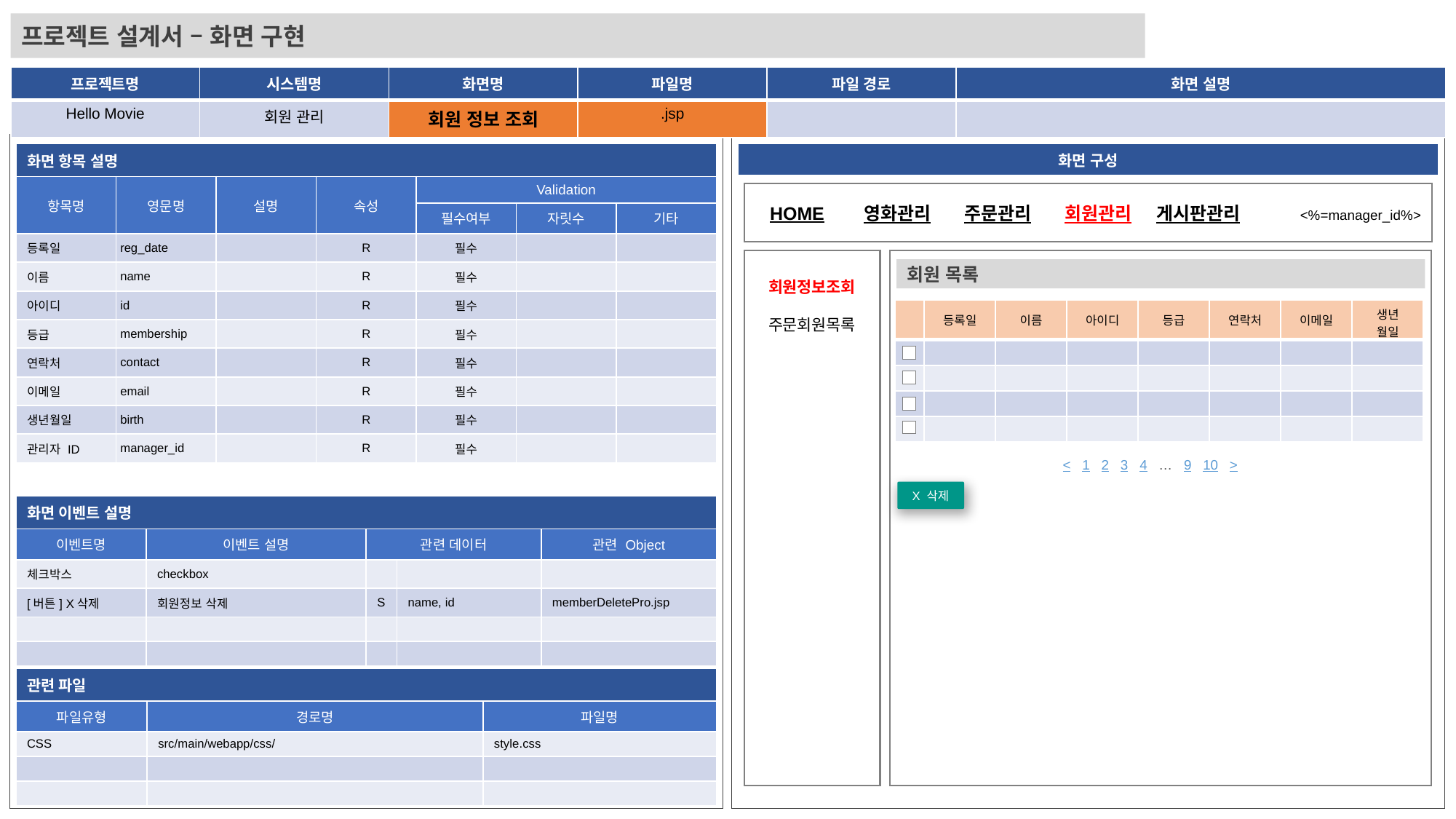

프로젝트 설계서 – 화면 구현
| 프로젝트명 | 시스템명 | 화면명 | 파일명 | 파일 경로 | 화면 설명 |
| --- | --- | --- | --- | --- | --- |
| Hello Movie | 회원 관리 | 회원 정보 조회 | .jsp |  |  |

| 화면 항목 설명 |  |  |  |  |  |  |
| --- | --- | --- | --- | --- | --- | --- |
| 항목명 | 영문명 | 설명 | 속성 | Validation |  |  |
|  |  |  |  | 필수여부 | 자릿수 | 기타 |
| 등록일 | reg\_date |  | R | 필수 |  |  |
| 이름 | name |  | R | 필수 |  |  |
| 아이디 | id |  | R | 필수 |  |  |
| 등급 | membership |  | R | 필수 |  |  |
| 연락처 | contact |  | R | 필수 |  |  |
| 이메일 | email |  | R | 필수 |  |  |
| 생년월일 | birth |  | R | 필수 |  |  |
| 관리자 ID | manager\_id |  | R | 필수 |  |  |
| 화면 구성 |
| --- |

HOME
영화관리
주문관리
회원관리
게시판관리
<%=manager_id%>

회원 목록
회원정보조회

주문회원목록
|  | 등록일 | 이름 | 아이디 | 등급 | 연락처 | 이메일 | 생년 월일 |
| --- | --- | --- | --- | --- | --- | --- | --- |
|  |  |  |  |  |  |  |  |
|  |  |  |  |  |  |  |  |
|  |  |  |  |  |  |  |  |
|  |  |  |  |  |  |  |  |

<   1   2   3   4   …   9   10   >
X 삭제
| 화면 이벤트 설명 |  |  |  |  |
| --- | --- | --- | --- | --- |
| 이벤트명 | 이벤트 설명 | 관련 데이터 |  | 관련 Object |
| 체크박스 | checkbox |  |  |  |
| [버튼] X삭제 | 회원정보 삭제 | S | name, id | memberDeletePro.jsp |
|  |  |  |  |  |
|  |  |  |  |  |
| 관련 파일 |  |  |
| --- | --- | --- |
| 파일유형 | 경로명 | 파일명 |
| CSS | src/main/webapp/css/ | style.css |
|  |  |  |
|  |  |  |